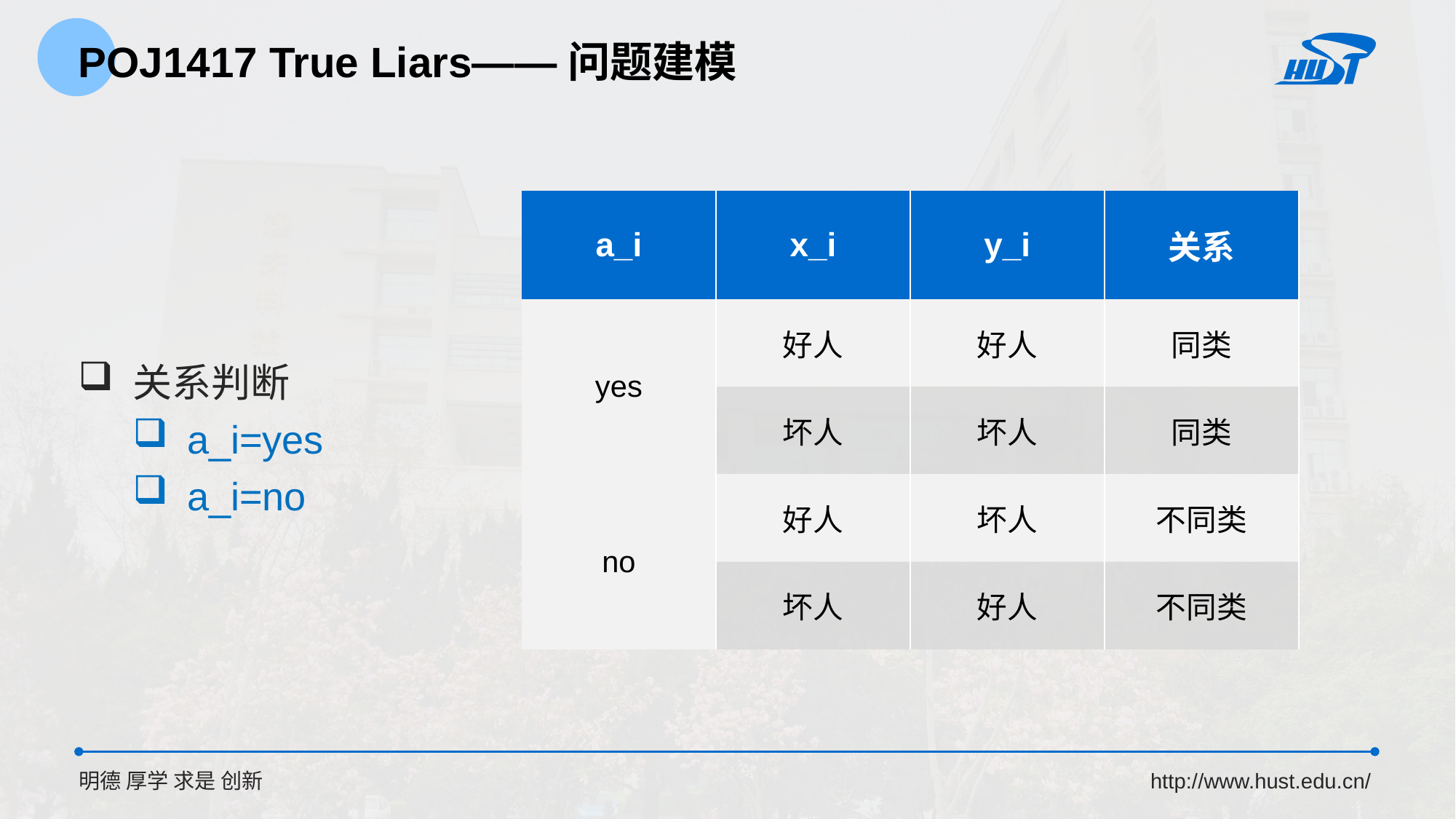

POJ1417 True Liars——问题建模
| a\_i | x\_i | y\_i | 关系 |
| --- | --- | --- | --- |
| yes | 好人 | 好人 | 同类 |
|  | 坏人 | 坏人 | 同类 |
| no | 好人 | 坏人 | 不同类 |
|  | 坏人 | 好人 | 不同类 |
关系判断
a_i=yes
a_i=no